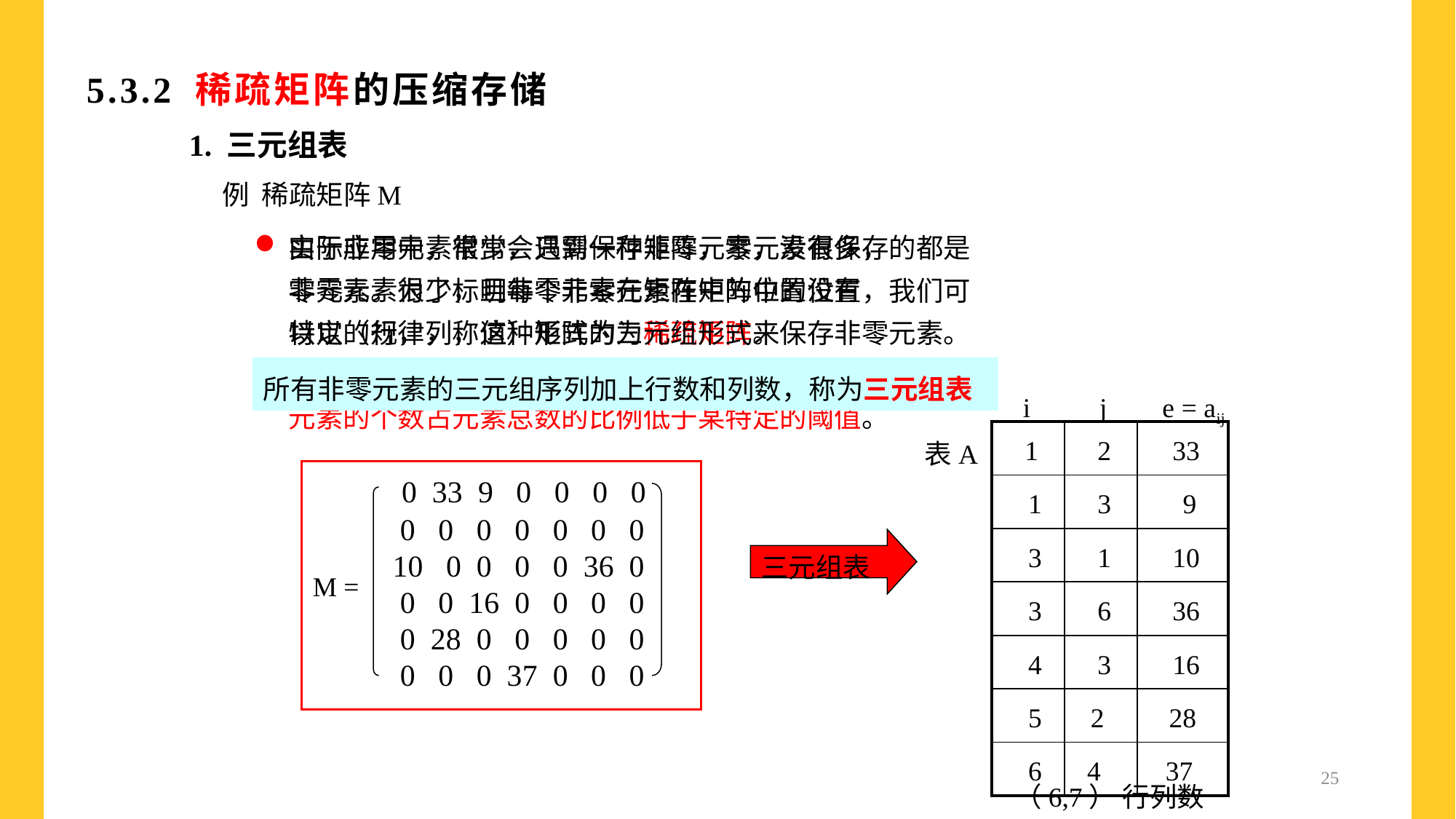

# 5.3.2 稀疏矩阵的压缩存储
1. 三元组表
例  稀疏矩阵M
实际应用中，常常会遇到一种矩阵，零元素很多，非零元素很少，且非零元素在矩阵中的位置没有特定的规律，称这种矩阵为为稀疏矩阵。
稀疏矩阵没有明确的定义，从形式上来看，非零元素的个数占元素总数的比例低于某特定的阈值。
由于非零元素很少，只需保存非零元素，没有保存的都是零元素。为了标明每个非零元素在矩阵中的位置，我们可以以（行，列，值）形式的三元组形式来保存非零元素。
所有非零元素的三元组序列加上行数和列数，称为三元组表
  i          j        e = aij
表A
| 1 | 2 | 33 |
| --- | --- | --- |
| 1 | 3 | 9 |
| 3 | 1 | 10 |
| 3 | 6 | 36 |
| 4 | 3 | 16 |
| 5 | 2 | 28 |
| 6 | 4 | 37 |

 0  33  9   0   0   0   0
 0   0   0   0   0   0   0
10   0  0   0   0  36  0
 0   0  16  0   0   0   0
 0  28  0   0   0   0   0
 0   0   0  37  0   0   0

三元组表
M =
25
（6,7） 行列数